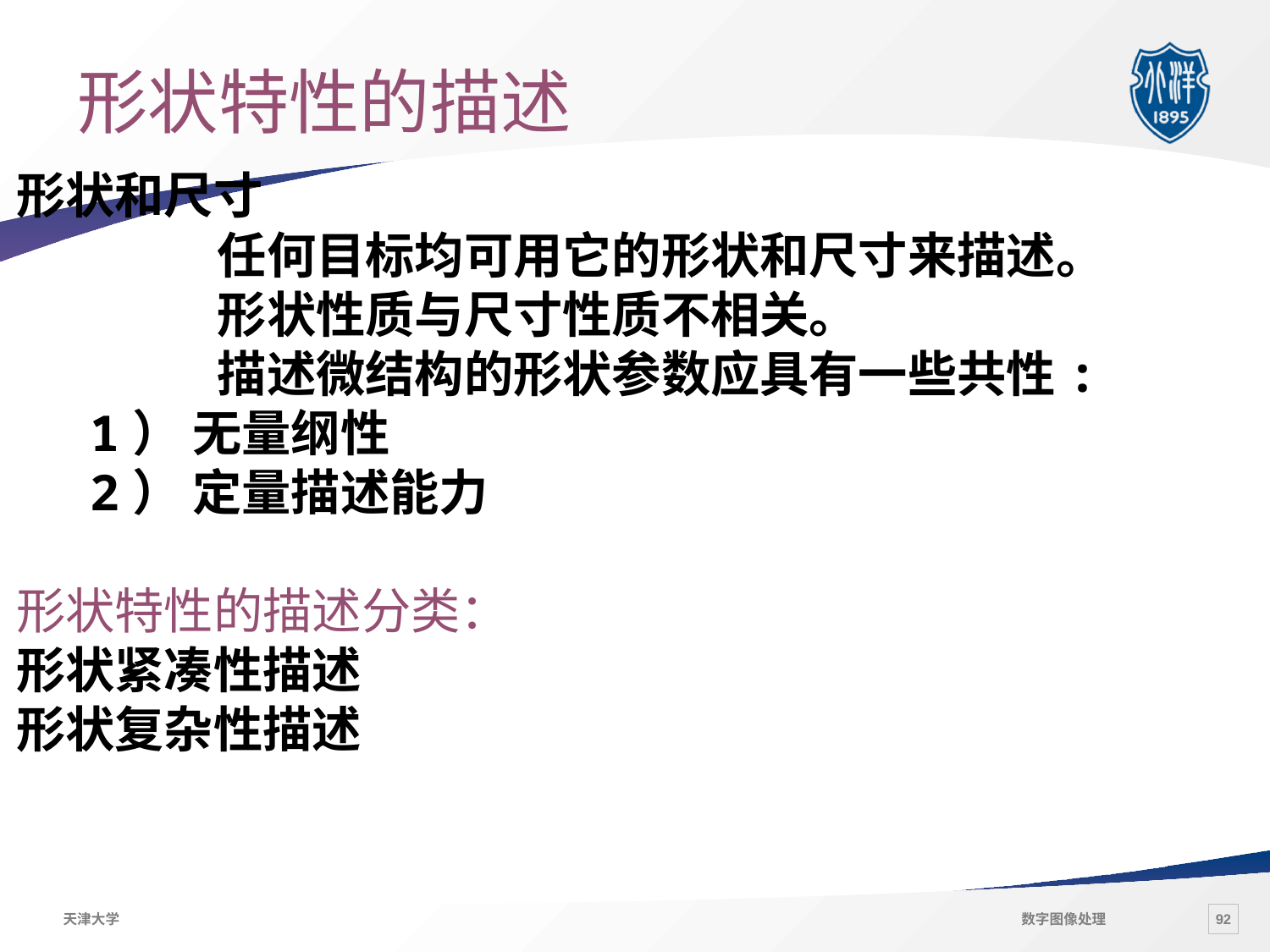

# 形状特性的描述
形状和尺寸
		任何目标均可用它的形状和尺寸来描述。
		形状性质与尺寸性质不相关。
		描述微结构的形状参数应具有一些共性:
	1） 无量纲性
	2） 定量描述能力

形状特性的描述分类：
形状紧凑性描述
形状复杂性描述